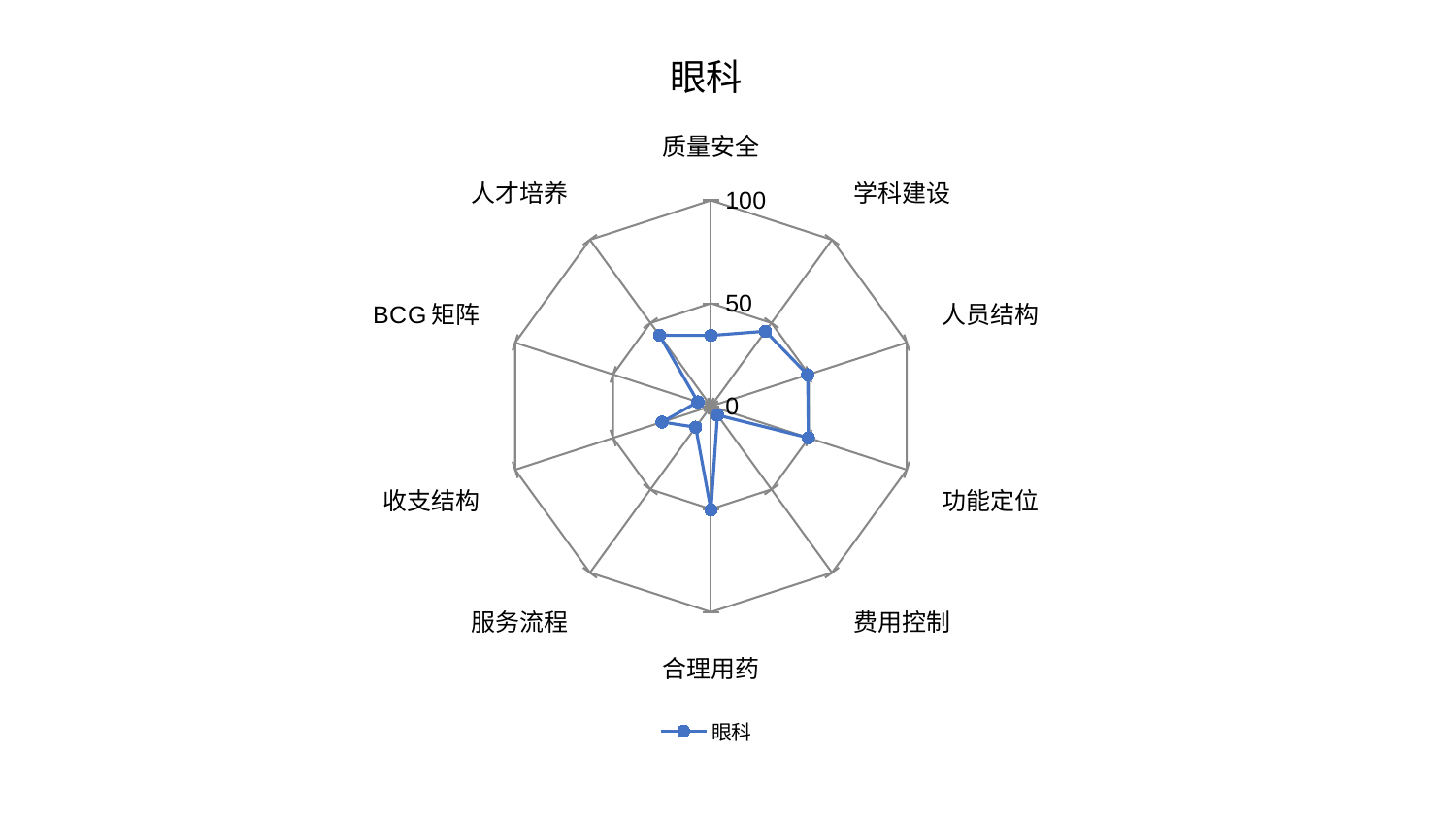

### Chart: 眼科

| Category | 眼科 |
|---|---|
| 质量安全 | 34.35533579896425 |
| 学科建设 | 45.044808057180354 |
| 人员结构 | 49.39415599476817 |
| 功能定位 | 49.74048841918879 |
| 费用控制 | 5.3674065935845965 |
| 合理用药 | 50.48002563077284 |
| 服务流程 | 12.654481623026324 |
| 收支结构 | 25.006558163379893 |
| BCG矩阵 | 6.675270054178308 |
| 人才培养 | 42.56994761196852 |
108